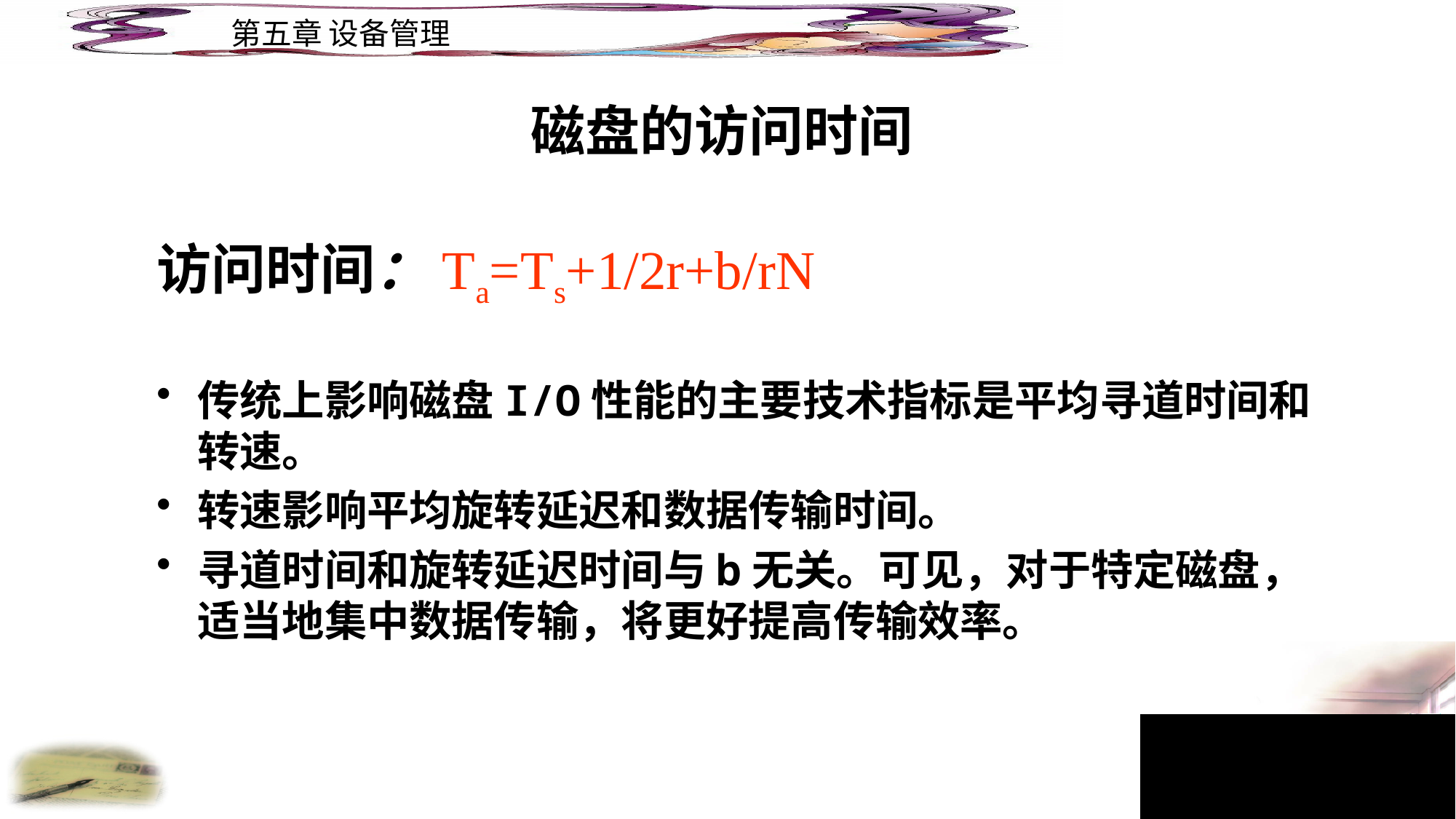

# 磁盘的访问时间
访问时间：Ta=Ts+1/2r+b/rN

传统上影响磁盘I/O性能的主要技术指标是平均寻道时间和转速。
转速影响平均旋转延迟和数据传输时间。
寻道时间和旋转延迟时间与b无关。可见，对于特定磁盘，适当地集中数据传输，将更好提高传输效率。